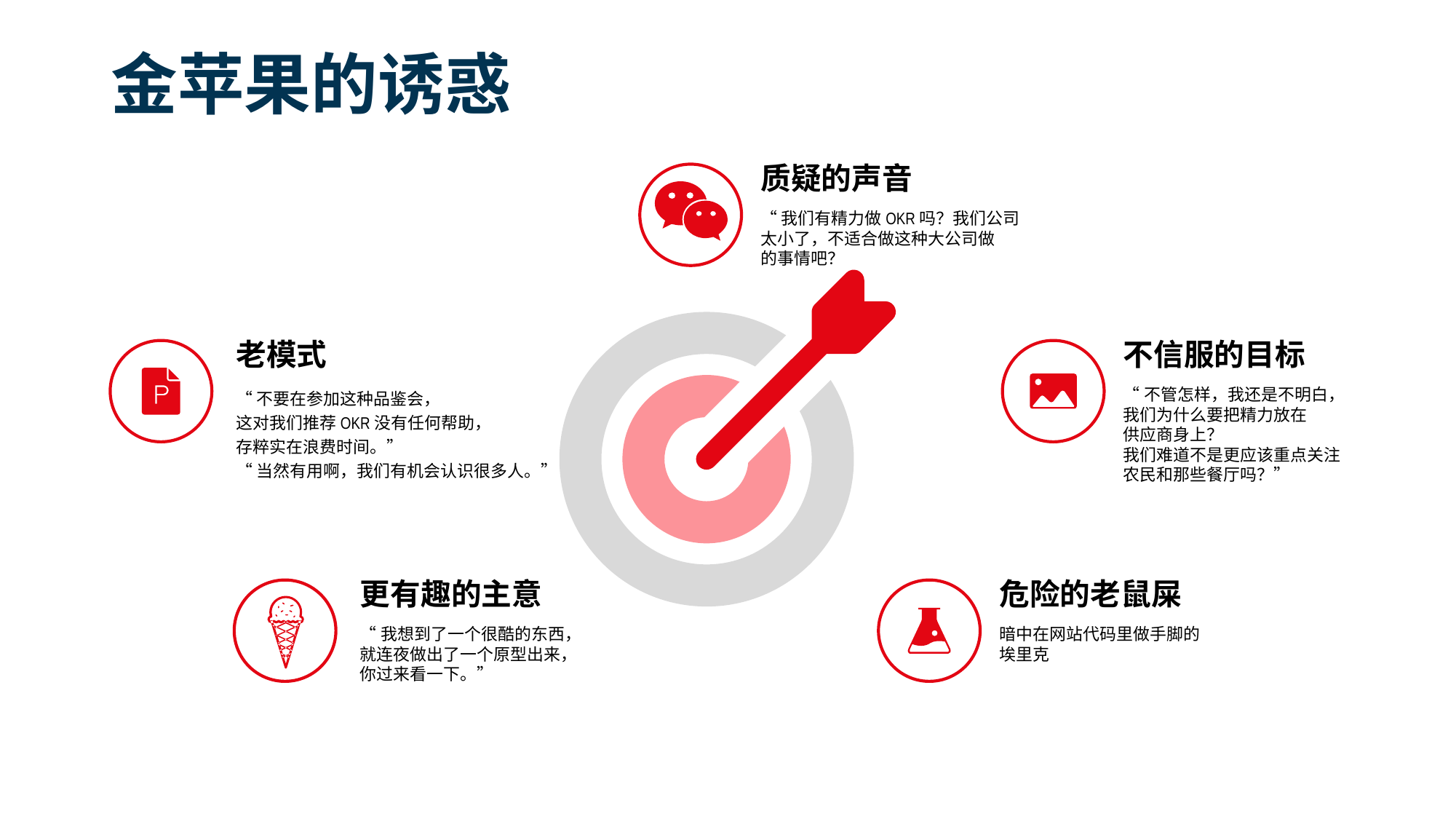

# 金苹果的诱惑
质疑的声音
“我们有精力做OKR吗？我们公司
太小了，不适合做这种大公司做
的事情吧？

老模式
“不要在参加这种品鉴会，
这对我们推荐OKR没有任何帮助，
存粹实在浪费时间。”
“当然有用啊，我们有机会认识很多人。”

不信服的目标
“不管怎样，我还是不明白，
我们为什么要把精力放在
供应商身上？
我们难道不是更应该重点关注
农民和那些餐厅吗？”

更有趣的主意
“我想到了一个很酷的东西，
就连夜做出了一个原型出来，
你过来看一下。”

危险的老鼠屎
暗中在网站代码里做手脚的
埃里克